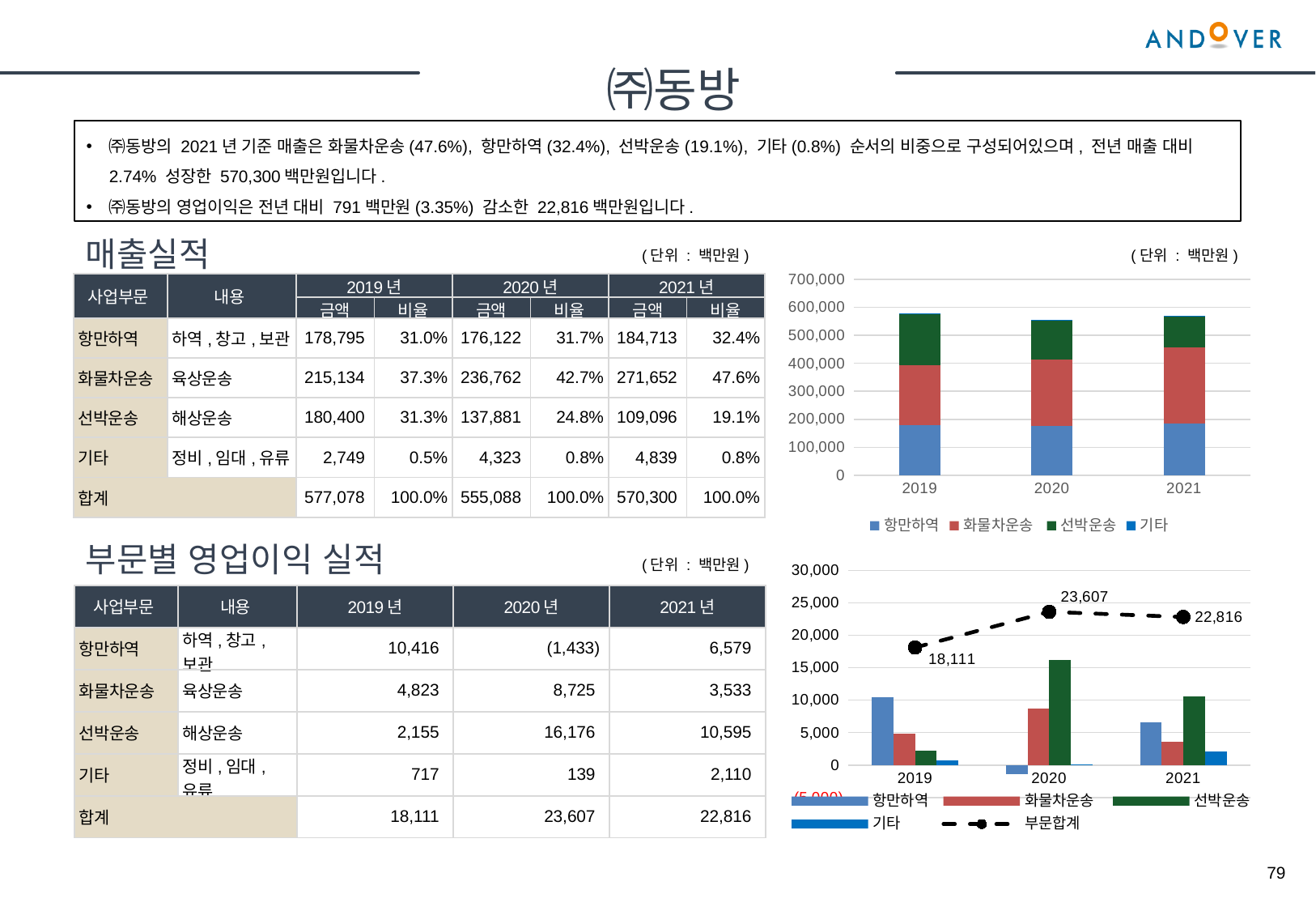

㈜동방
㈜동방의 2021년 기준 매출은 화물차운송(47.6%), 항만하역(32.4%), 선박운송(19.1%), 기타(0.8%) 순서의 비중으로 구성되어있으며, 전년 매출 대비 2.74% 성장한 570,300백만원입니다.
㈜동방의 영업이익은 전년 대비 791백만원(3.35%) 감소한 22,816백만원입니다.
매출실적
(단위 : 백만원)
(단위 : 백만원)

### Chart

| Category | 항만하역 | 화물차운송  | 선박운송 | 기타 |
|---|---|---|---|---|
| 2019 | 178795.0 | 215134.0 | 180400.0 | 2749.0 |
| 2020 | 176122.0 | 236762.0 | 137881.0 | 4323.0 |
| 2021 | 184713.0 | 271652.0 | 109096.0 | 4839.0 |
| 사업부문 | 내용 | 2019년 |  | 2020년 | 비율 | 2021년 | 비율 |
| --- | --- | --- | --- | --- | --- | --- | --- |
|  |  | 금액 | 비율 | 금액 | 비율 | 금액 | 비율 |
| 항만하역 | 하역,창고,보관 | 178,795 | 31.0% | 176,122 | 31.7% | 184,713 | 32.4% |
| 화물차운송 | 육상운송 | 215,134 | 37.3% | 236,762 | 42.7% | 271,652 | 47.6% |
| 선박운송 | 해상운송 | 180,400 | 31.3% | 137,881 | 24.8% | 109,096 | 19.1% |
| 기타 | 정비,임대,유류 | 2,749 | 0.5% | 4,323 | 0.8% | 4,839 | 0.8% |
| 합계 |  | 577,078 | 100.0% | 555,088 | 100.0% | 570,300 | 100.0% |
부문별 영업이익 실적
(단위 : 백만원)

### Chart

| Category | 항만하역 | 화물차운송  | 선박운송 | 기타 |  |
|---|---|---|---|---|---|
| 2019 | 10415.852 | 4822.869 | 2154.553 | 717.246 | 18110.52 |
| 2020 | -1433.111 | 8725.214 | 16175.676 | 139.245 | 23607.023999999998 |
| 2021 | 6578.794 | 3532.573 | 10594.604 | 2110.109 | 22816.079999999998 |
| 사업부문 | 내용 | 2019년 | 2020년 | 2021년 |
| --- | --- | --- | --- | --- |
| 항만하역 | 하역,창고,보관 | 10,416 | (1,433) | 6,579 |
| 화물차운송 | 육상운송 | 4,823 | 8,725 | 3,533 |
| 선박운송 | 해상운송 | 2,155 | 16,176 | 10,595 |
| 기타 | 정비,임대,유류 | 717 | 139 | 2,110 |
| 합계 |  | 18,111 | 23,607 | 22,816 |
79